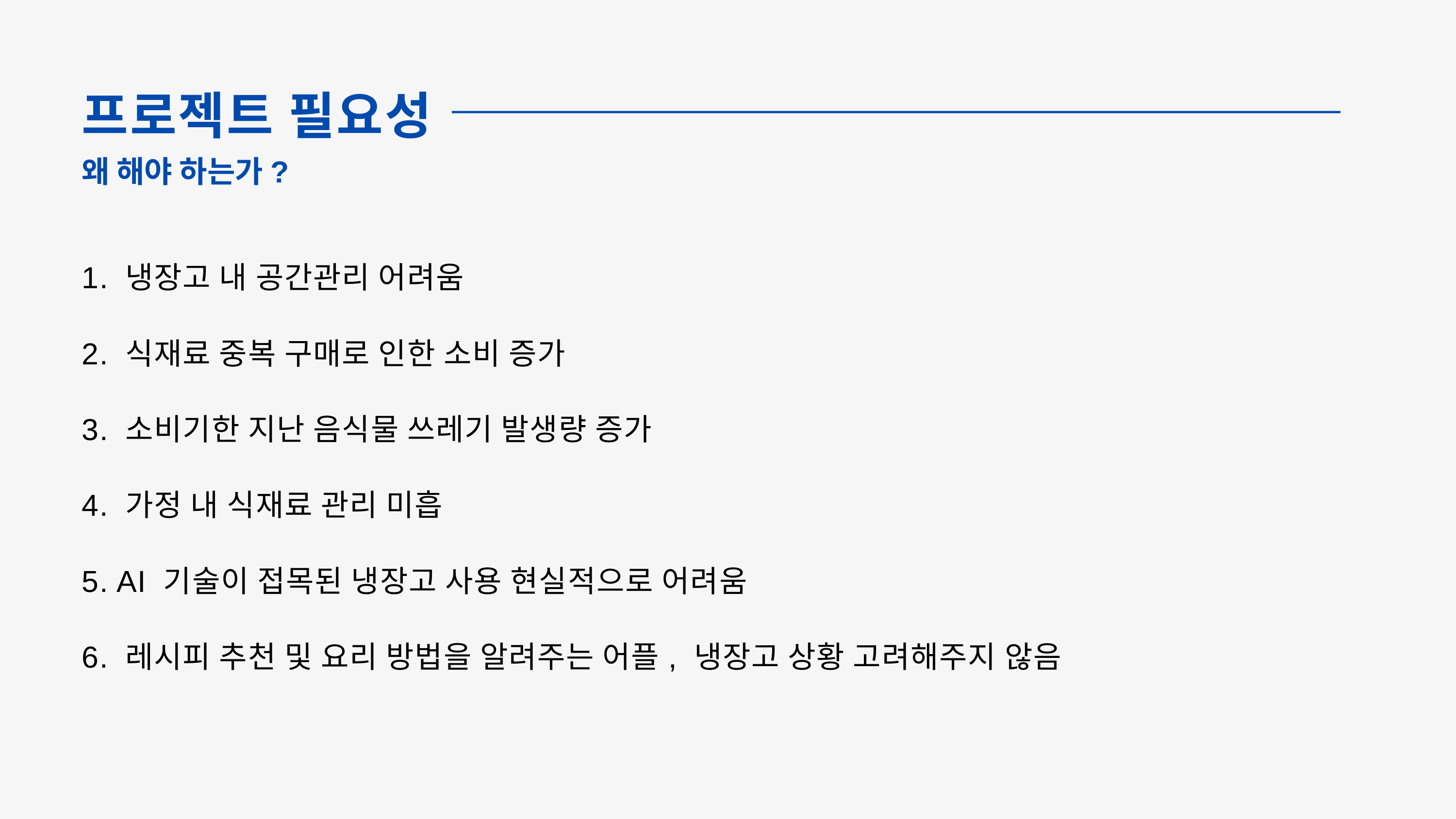

프로젝트 필요성

왜 해야 하는가?
1. 냉장고 내 공간관리 어려움
2. 식재료 중복 구매로 인한 소비 증가
3. 소비기한 지난 음식물 쓰레기 발생량 증가
4. 가정 내 식재료 관리 미흡
5. AI 기술이 접목된 냉장고 사용 현실적으로 어려움
6. 레시피 추천 및 요리 방법을 알려주는 어플, 냉장고 상황 고려해주지 않음